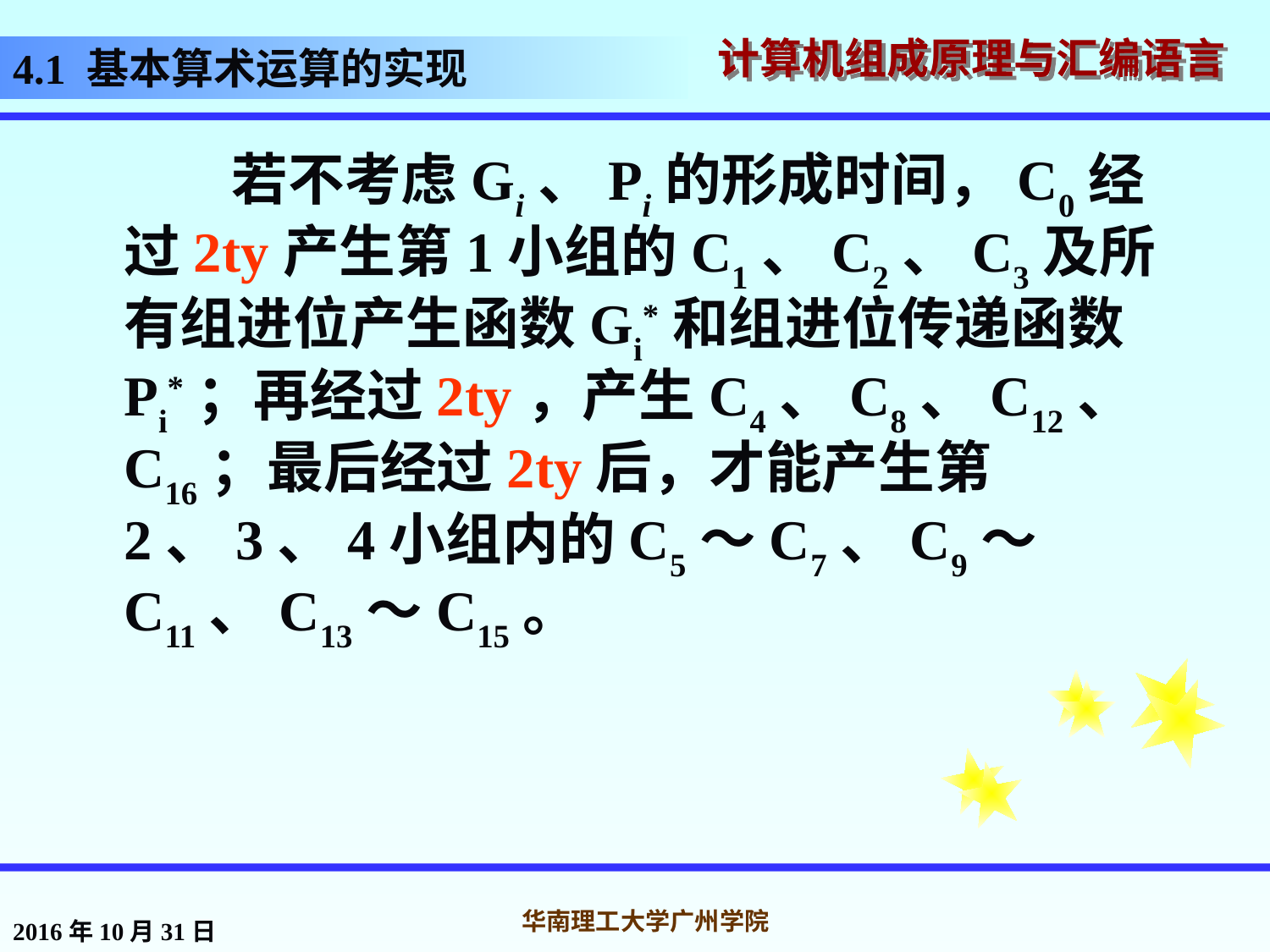

# 4.1 基本算术运算的实现
           若不考虑Gi、Pi的形成时间，C0经过2ty产生第1小组的C1、C2、C3及所有组进位产生函数Gi*和组进位传递函数Pi*；再经过2ty，产生C4、C8、C12、C16；最后经过2ty后，才能产生第2、3、4小组内的C5～C7、C9～C11、C13～C15。
2016年10月31日
华南理工大学广州学院